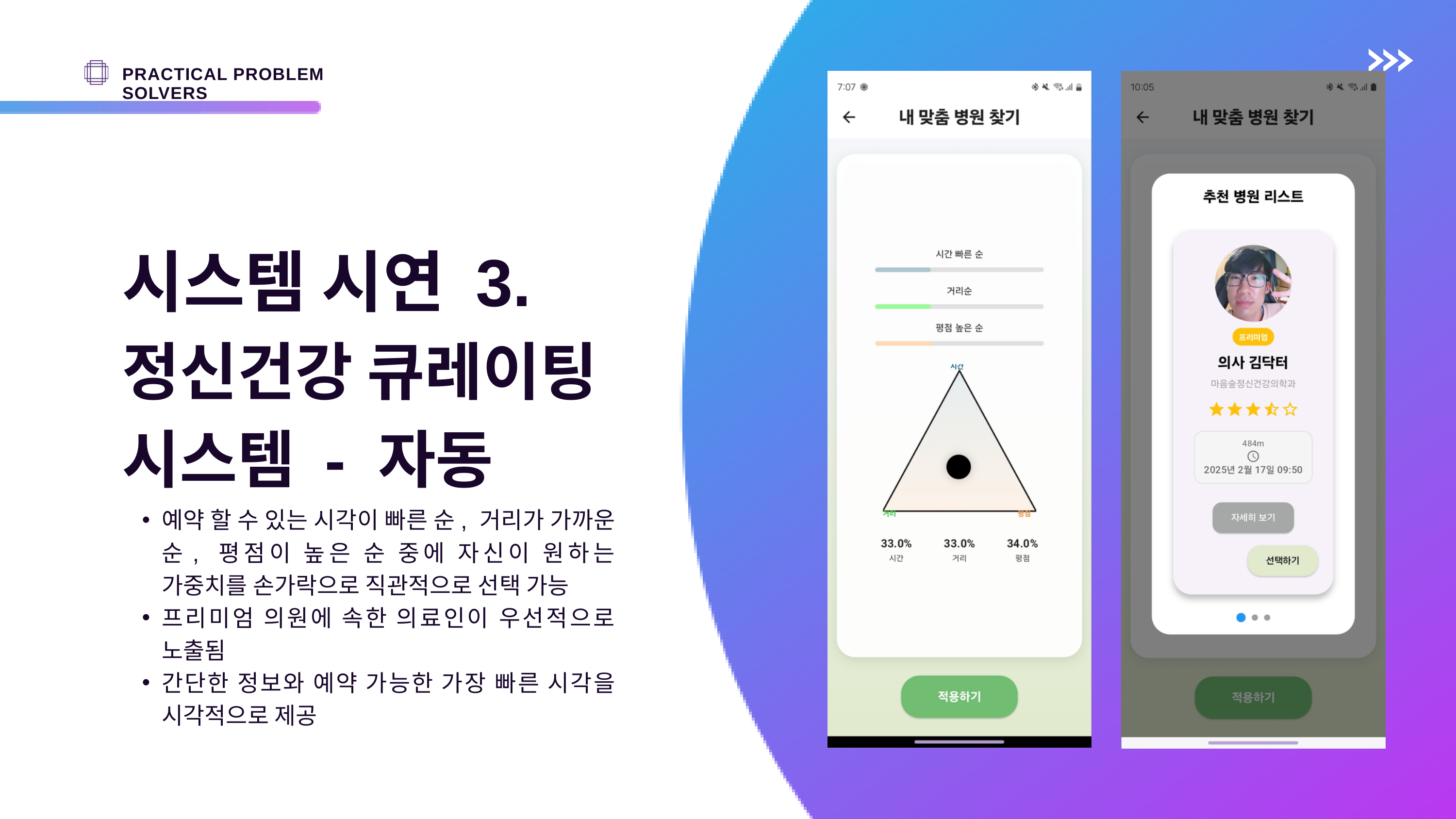

PRACTICAL PROBLEM SOLVERS

시스템 시연 3.
정신건강 큐레이팅 시스템 - 자동
예약 할 수 있는 시각이 빠른 순, 거리가 가까운 순, 평점이 높은 순 중에 자신이 원하는 가중치를 손가락으로 직관적으로 선택 가능
프리미엄 의원에 속한 의료인이 우선적으로 노출됨
간단한 정보와 예약 가능한 가장 빠른 시각을 시각적으로 제공